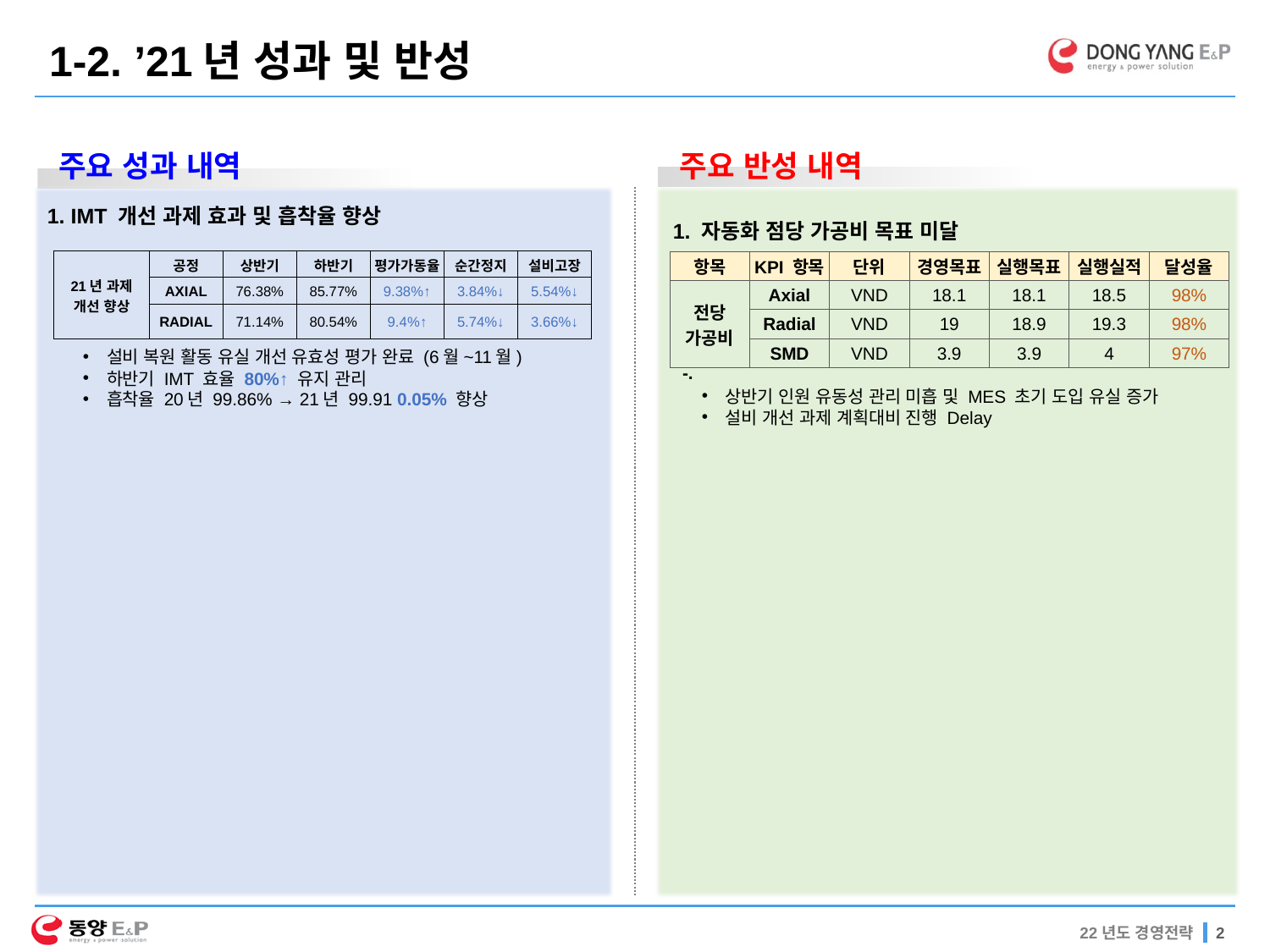

1-2. ’21년 성과 및 반성
주요 성과 내역
주요 반성 내역

1. IMT 개선 과제 효과 및 흡착율 향상
1. 자동화 점당 가공비 목표 미달
| 21년 과제 개선 향상 | 공정 | 상반기 | 하반기 | 평가가동율 | 순간정지 | 설비고장 |
| --- | --- | --- | --- | --- | --- | --- |
|  | AXIAL | 76.38% | 85.77% | 9.38%↑ | 3.84%↓ | 5.54%↓ |
|  | RADIAL | 71.14% | 80.54% | 9.4%↑ | 5.74%↓ | 3.66%↓ |
| 항목 | KPI 항목 | 단위 | 경영목표 | 실행목표 | 실행실적 | 달성율 |
| --- | --- | --- | --- | --- | --- | --- |
| 전당 가공비 | Axial | VND | 18.1 | 18.1 | 18.5 | 98% |
|  | Radial | VND | 19 | 18.9 | 19.3 | 98% |
|  | SMD | VND | 3.9 | 3.9 | 4 | 97% |
설비 복원 활동 유실 개선 유효성 평가 완료 (6월~11월)
하반기 IMT 효율 80%↑ 유지 관리
흡착율 20년 99.86% → 21년 99.91 0.05% 향상
-.
상반기 인원 유동성 관리 미흡 및 MES 초기 도입 유실 증가
설비 개선 과제 계획대비 진행 Delay